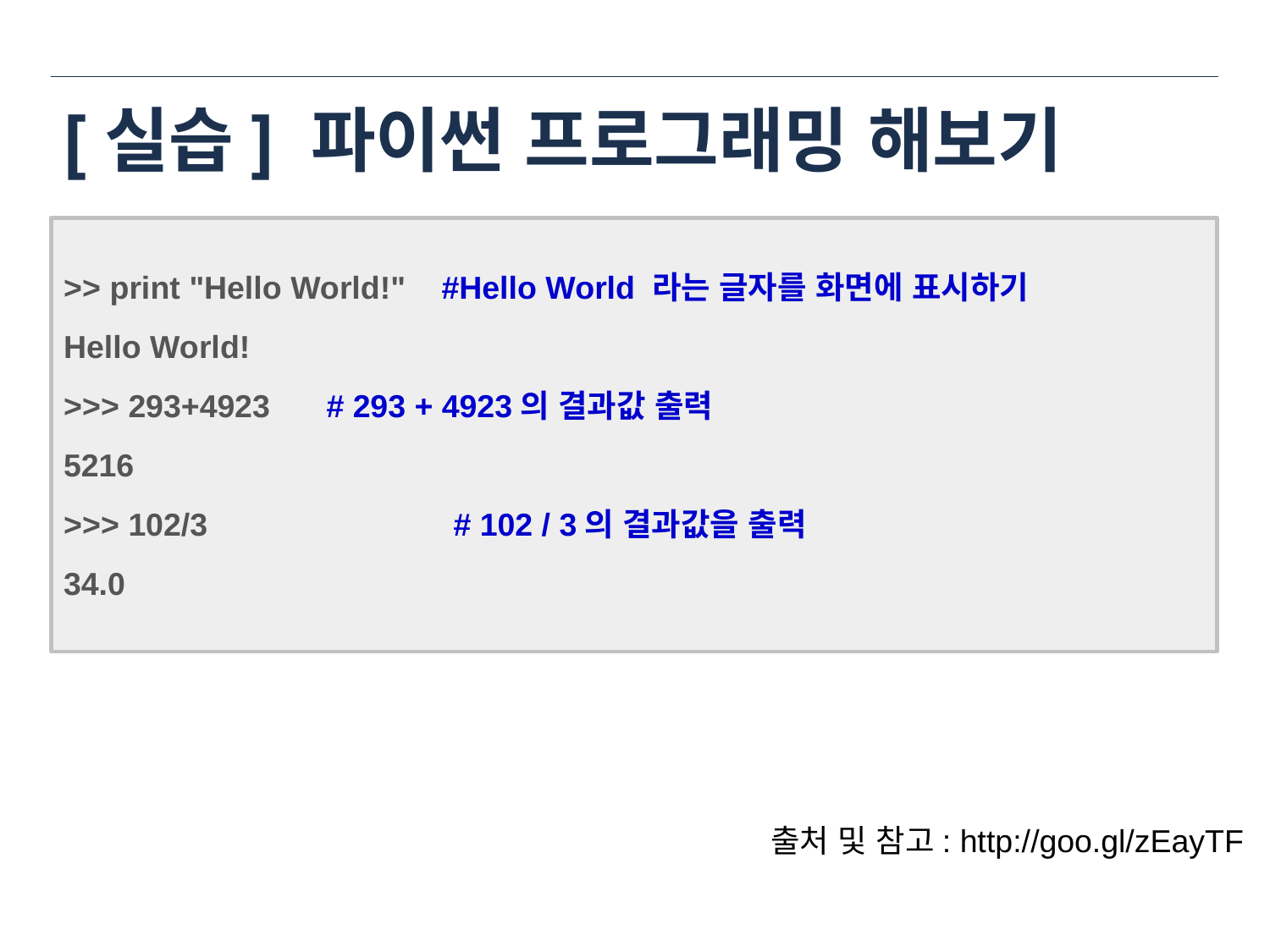

# [실습] 파이썬 프로그래밍 해보기
>> print "Hello World!"    #Hello World 라는 글자를 화면에 표시하기
Hello World!
>>> 293+4923   	 # 293 + 4923의 결과값 출력
5216
>>> 102/3  		 # 102 / 3의 결과값을 출력
34.0
출처 및 참고: http://goo.gl/zEayTF